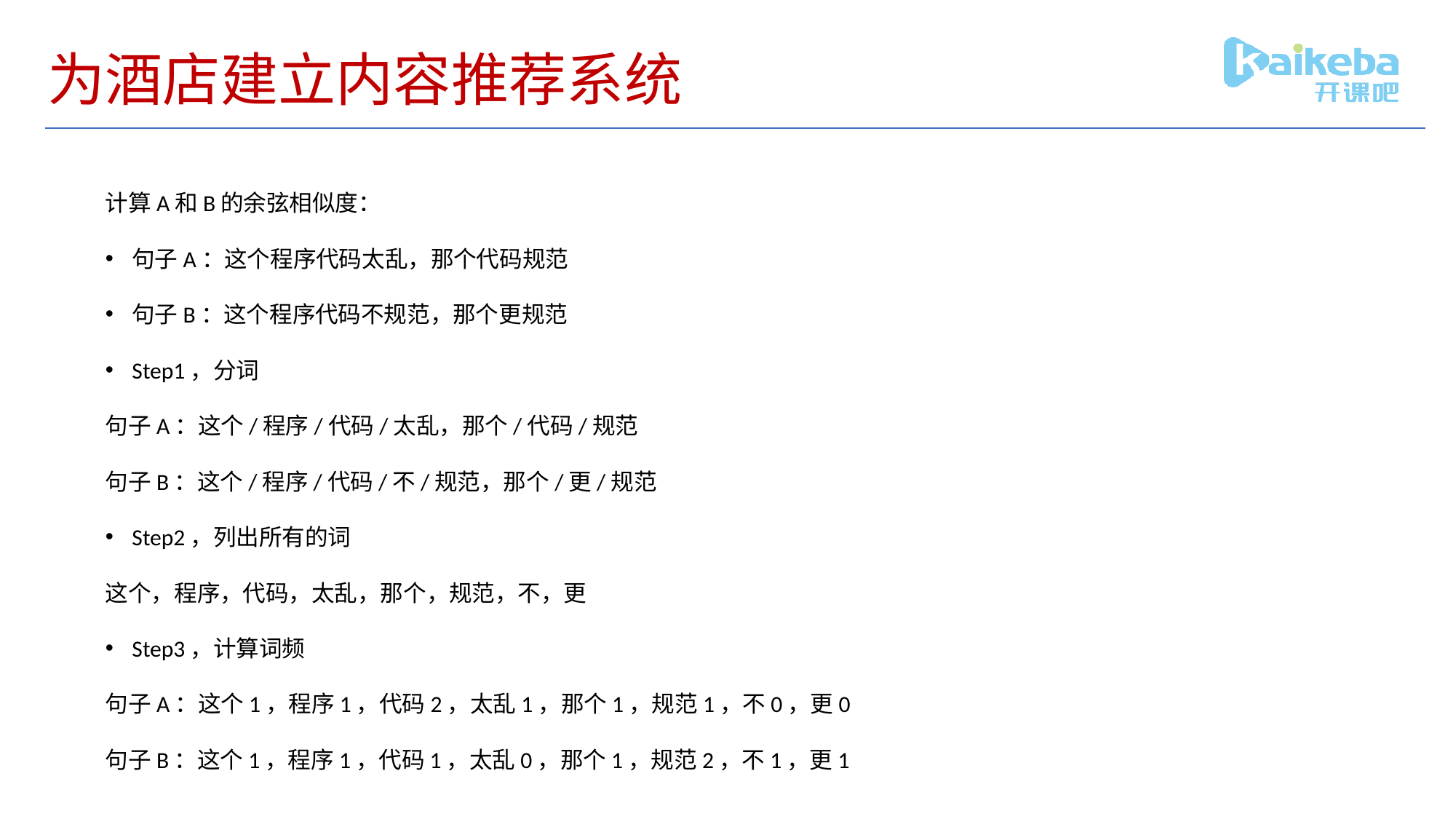

# 为酒店建立内容推荐系统
计算A和B的余弦相似度：
句子A：这个程序代码太乱，那个代码规范
句子B：这个程序代码不规范，那个更规范
Step1，分词
句子A：这个/程序/代码/太乱，那个/代码/规范
句子B：这个/程序/代码/不/规范，那个/更/规范
Step2，列出所有的词
这个，程序，代码，太乱，那个，规范，不，更
Step3，计算词频
句子A：这个1，程序1，代码2，太乱1，那个1，规范1，不0，更0
句子B：这个1，程序1，代码1，太乱0，那个1，规范2，不1，更1